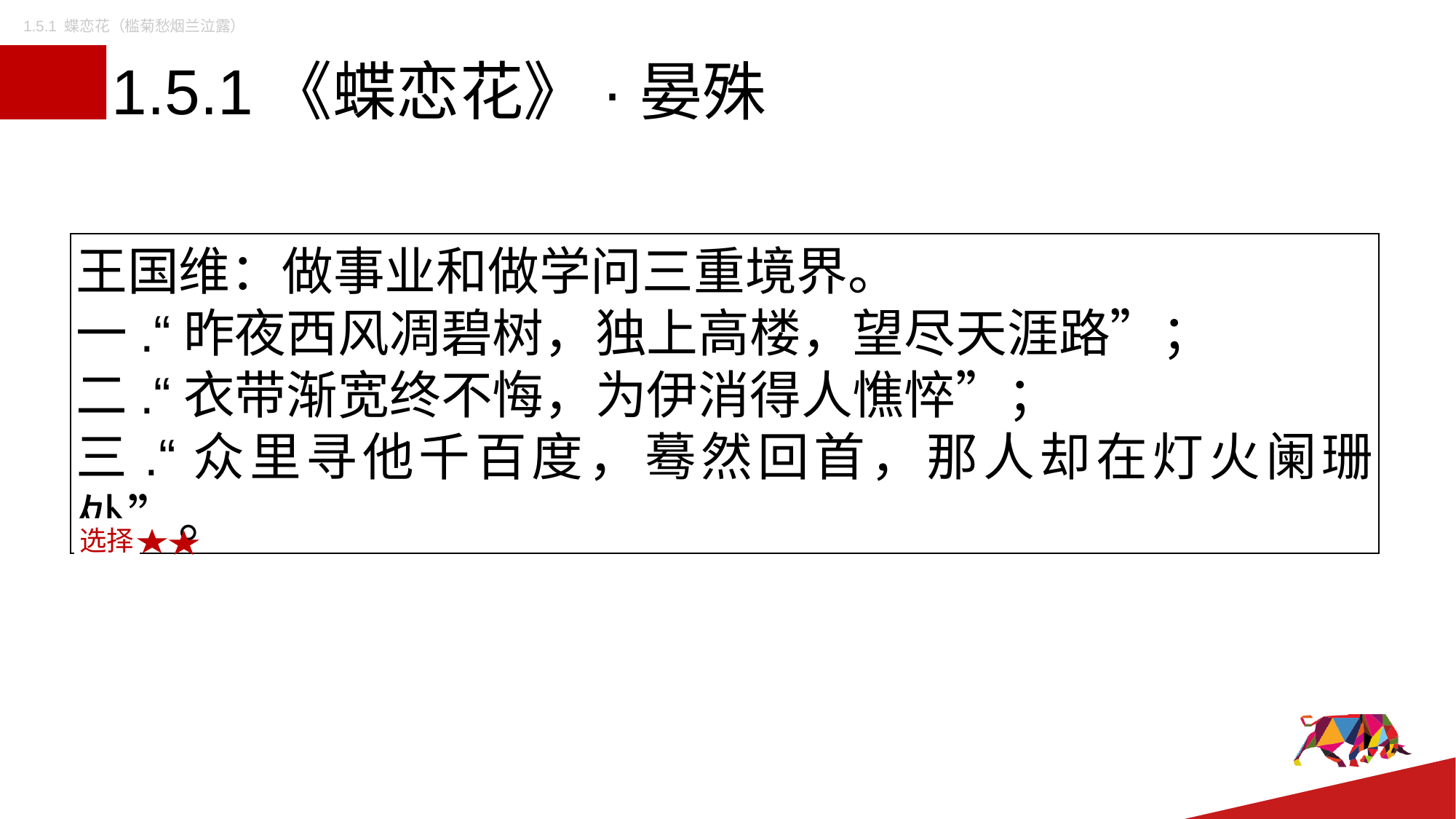

1.5.1 蝶恋花（槛菊愁烟兰泣露）
# 1.5.1《蝶恋花》·晏殊
王国维：做事业和做学问三重境界。
一.“昨夜西风凋碧树，独上高楼，望尽天涯路”；
二.“衣带渐宽终不悔，为伊消得人憔悴”；
三.“众里寻他千百度，蓦然回首，那人却在灯火阑珊处”。
选择